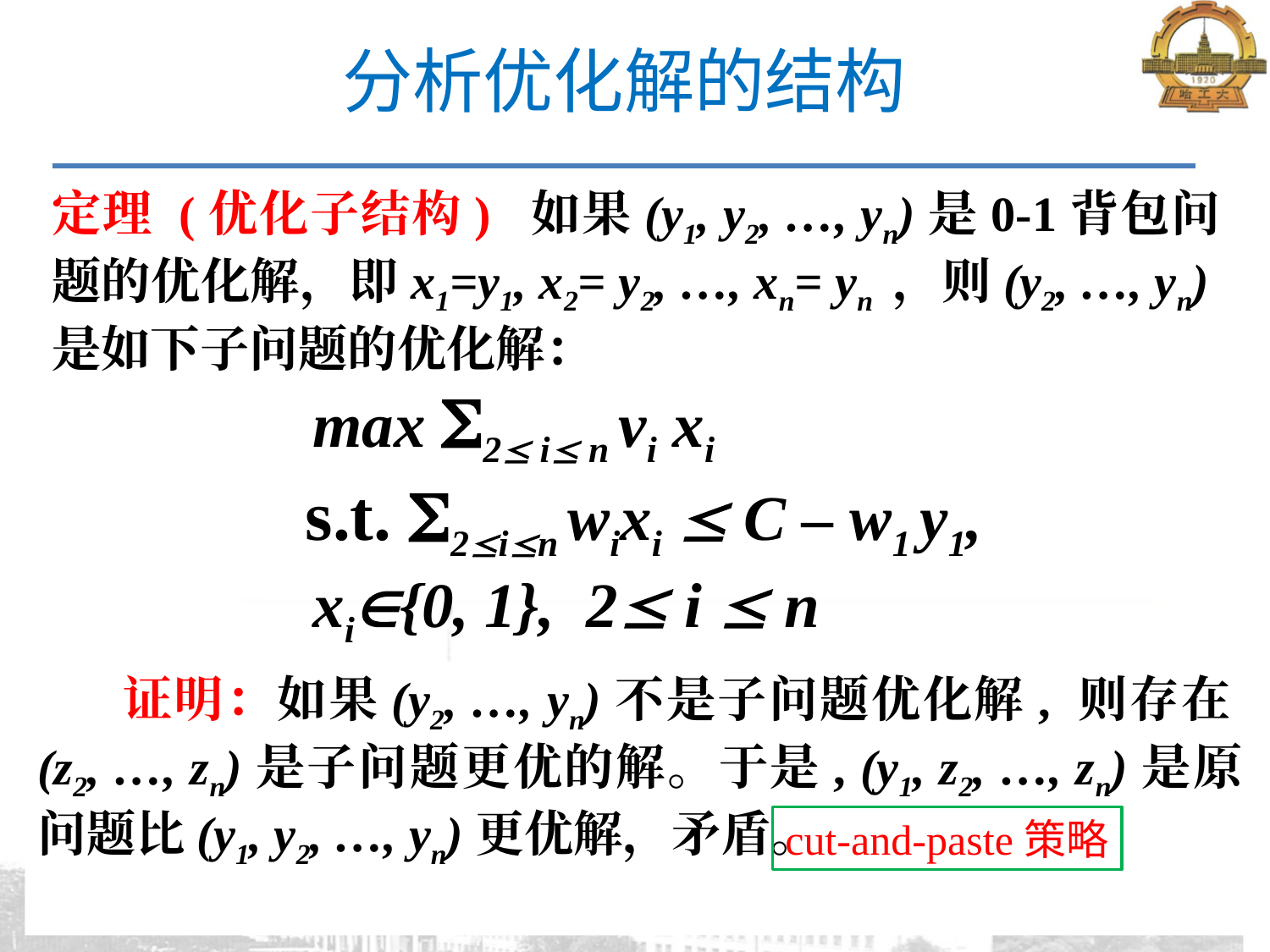

# 分析优化解的结构
定理 (优化子结构)  如果(y1, y2, …, yn)是0-1背包问题的优化解，即x1=y1, x2= y2, …, xn= yn ，则(y2, …, yn)是如下子问题的优化解：

      max Σ2≤ i≤ n vi xi
     s.t. Σ2≤i≤n wixi ≤ C – w1 y1,
      xi∈{0, 1},  2≤ i ≤ n
     证明：如果(y2, …, yn)不是子问题优化解, 则存在(z2, …, zn)是子问题更优的解。于是, (y1, z2, …, zn)是原问题比(y1, y2, …, yn)更优解，矛盾。

cut-and-paste策略